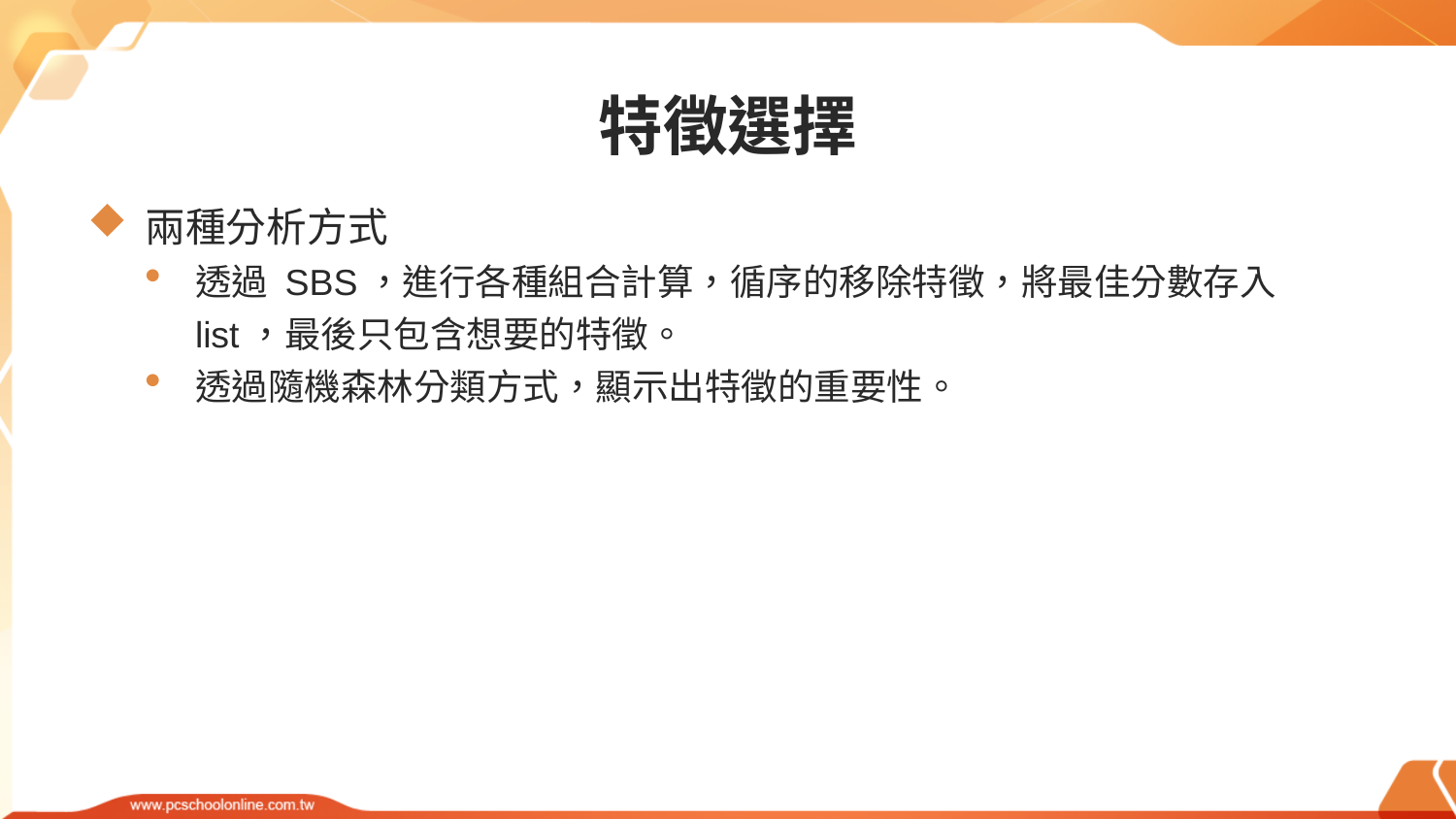

# 特徵選擇
兩種分析方式
透過 SBS，進行各種組合計算，循序的移除特徵，將最佳分數存入 list，最後只包含想要的特徵。
透過隨機森林分類方式，顯示出特徵的重要性。